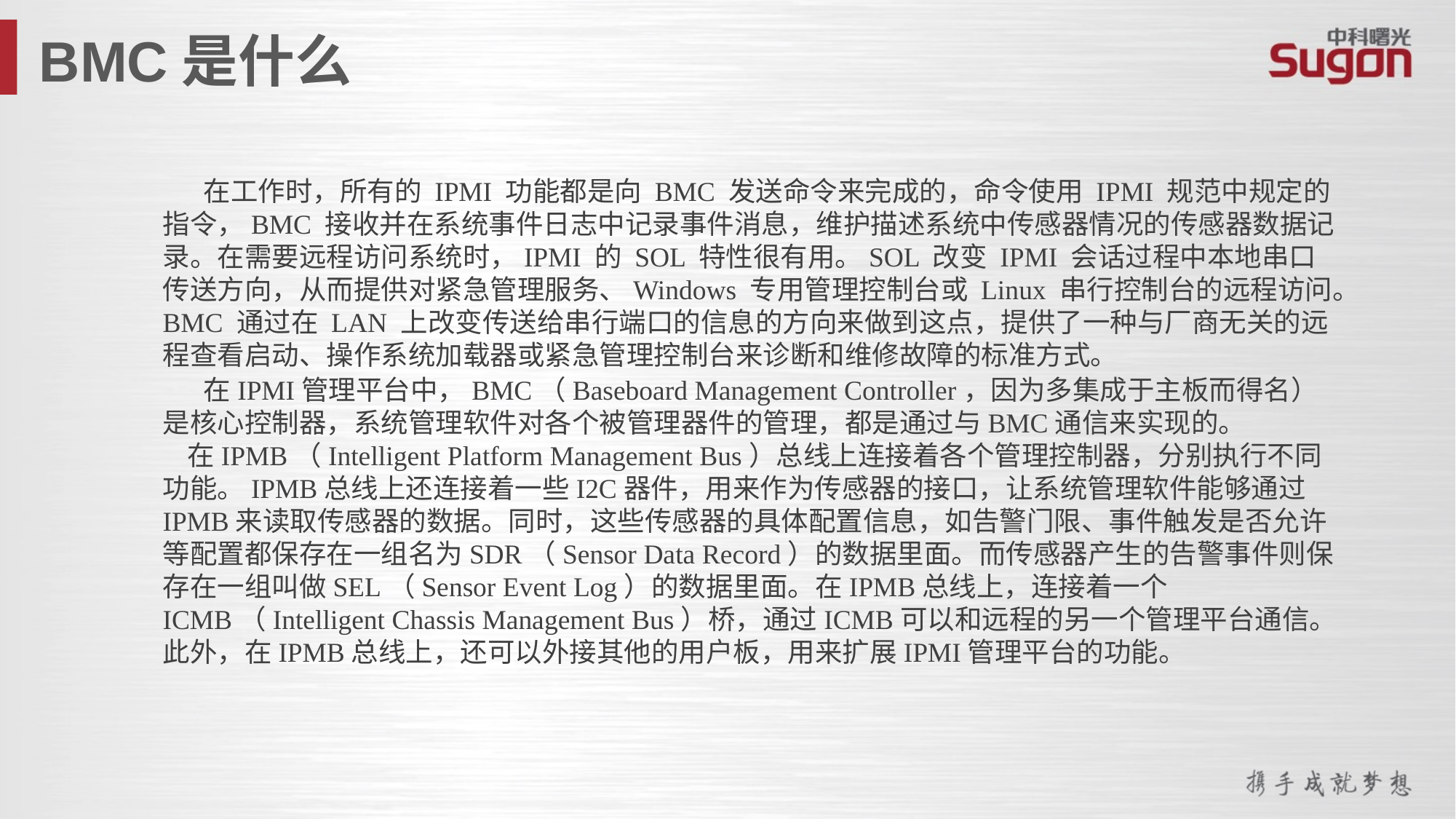

BMC是什么

在工作时，所有的 IPMI 功能都是向 BMC 发送命令来完成的，命令使用 IPMI 规范中规定的指令，BMC 接收并在系统事件日志中记录事件消息，维护描述系统中传感器情况的传感器数据记录。在需要远程访问系统时，IPMI 的 SOL 特性很有用。SOL 改变 IPMI 会话过程中本地串口传送方向，从而提供对紧急管理服务、Windows 专用管理控制台或 Linux 串行控制台的远程访问。BMC 通过在 LAN 上改变传送给串行端口的信息的方向来做到这点，提供了一种与厂商无关的远程查看启动、操作系统加载器或紧急管理控制台来诊断和维修故障的标准方式。
在IPMI管理平台中，BMC（Baseboard Management Controller，因为多集成于主板而得名）是核心控制器，系统管理软件对各个被管理器件的管理，都是通过与BMC通信来实现的。
    在IPMB（Intelligent Platform Management Bus）总线上连接着各个管理控制器，分别执行不同功能。IPMB总线上还连接着一些I2C器件，用来作为传感器的接口，让系统管理软件能够通过IPMB来读取传感器的数据。同时，这些传感器的具体配置信息，如告警门限、事件触发是否允许等配置都保存在一组名为SDR（Sensor Data Record）的数据里面。而传感器产生的告警事件则保存在一组叫做SEL（Sensor Event Log）的数据里面。在IPMB总线上，连接着一个ICMB（Intelligent Chassis Management Bus）桥，通过ICMB可以和远程的另一个管理平台通信。此外，在IPMB总线上，还可以外接其他的用户板，用来扩展IPMI管理平台的功能。